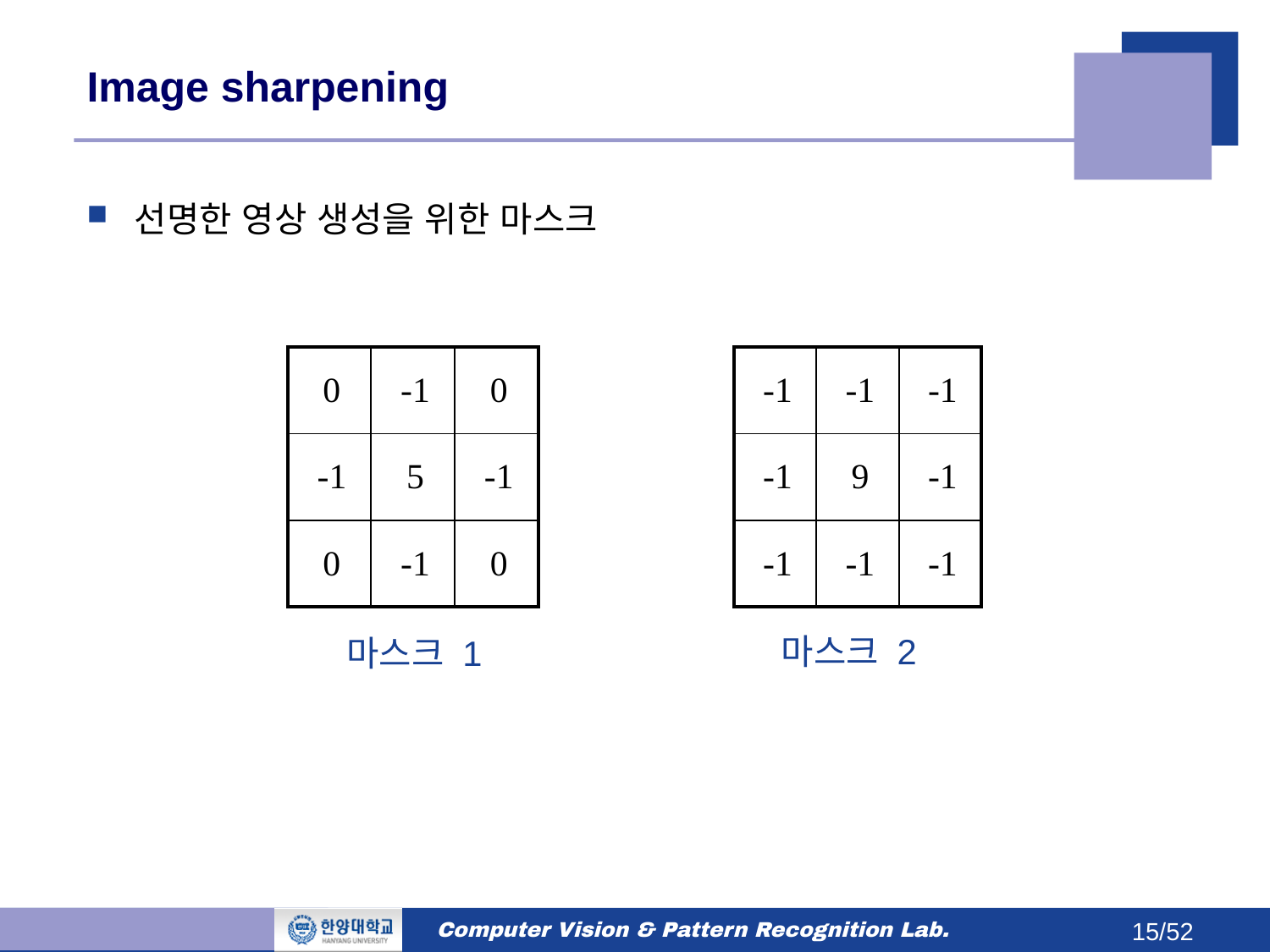

# Image sharpening
선명한 영상 생성을 위한 마스크
| 0 | -1 | 0 |
| --- | --- | --- |
| -1 | 5 | -1 |
| 0 | -1 | 0 |
| -1 | -1 | -1 |
| --- | --- | --- |
| -1 | 9 | -1 |
| -1 | -1 | -1 |
마스크 2
마스크 1
Computer Vision & Pattern Recognition Lab.
15/52